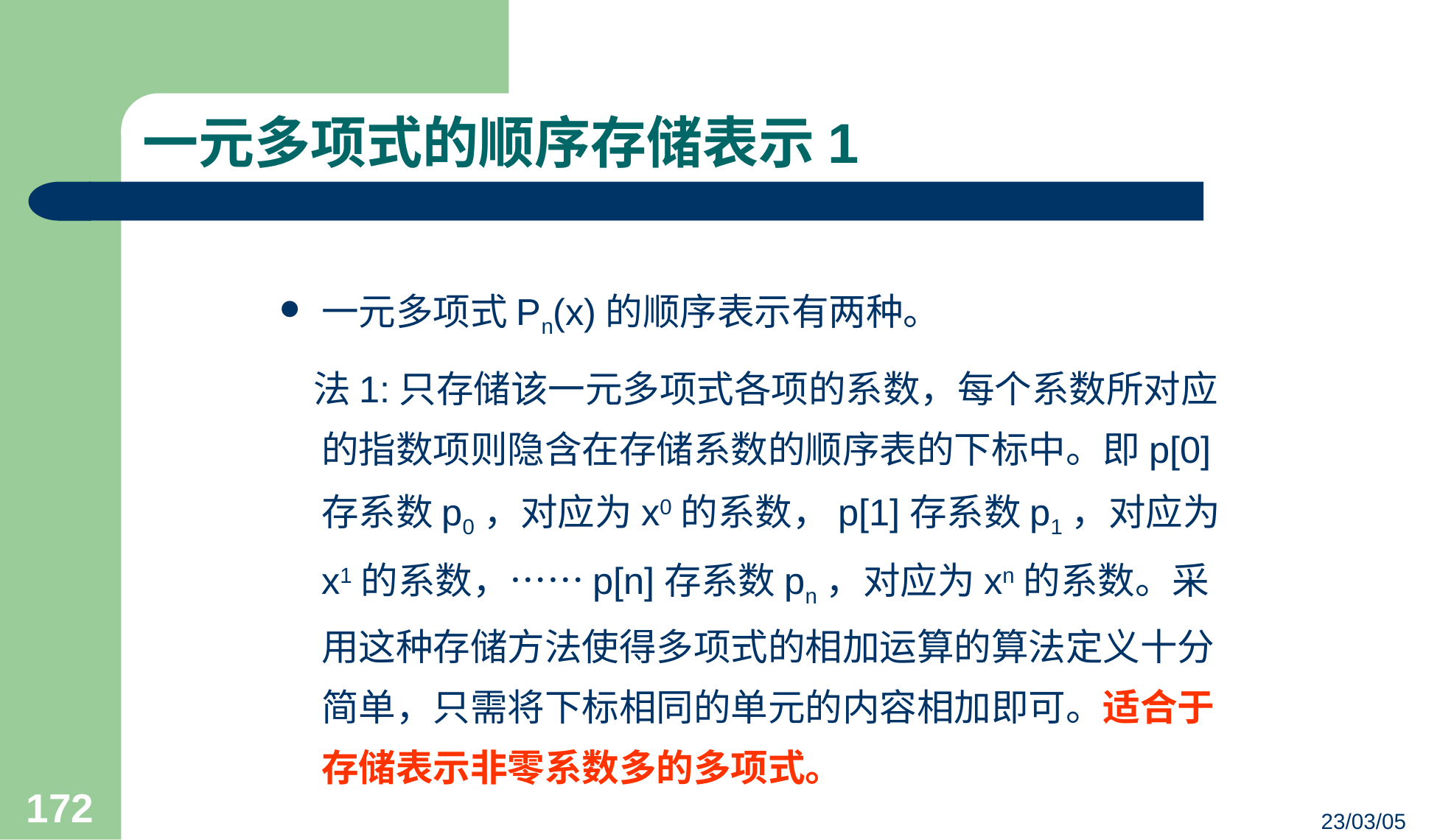

# 一元多项式的顺序存储表示1
一元多项式Pn(x)的顺序表示有两种。
   法1:只存储该一元多项式各项的系数，每个系数所对应的指数项则隐含在存储系数的顺序表的下标中。即p[0]存系数p0，对应为x0的系数，p[1]存系数p1，对应为x1的系数，……p[n]存系数pn，对应为xn的系数。采用这种存储方法使得多项式的相加运算的算法定义十分简单，只需将下标相同的单元的内容相加即可。适合于存储表示非零系数多的多项式。
172
23/03/05